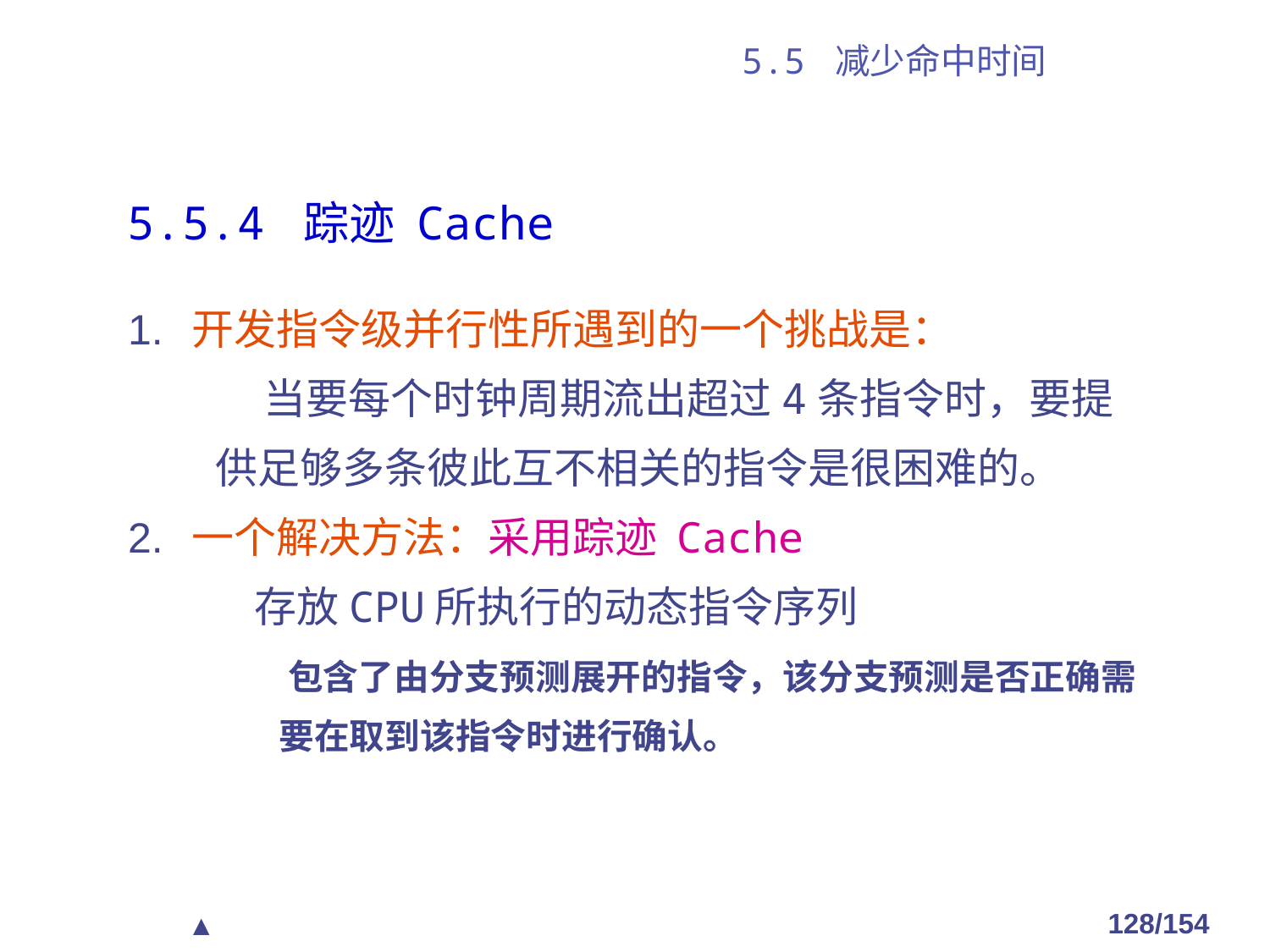

# 5.5 减少命中时间
5.5.4 踪迹 Cache
开发指令级并行性所遇到的一个挑战是：
    当要每个时钟周期流出超过4条指令时，要提
供足够多条彼此互不相关的指令是很困难的。
一个解决方法：采用踪迹 Cache
   存放CPU所执行的动态指令序列
        包含了由分支预测展开的指令，该分支预测是否正确需要在取到该指令时进行确认。